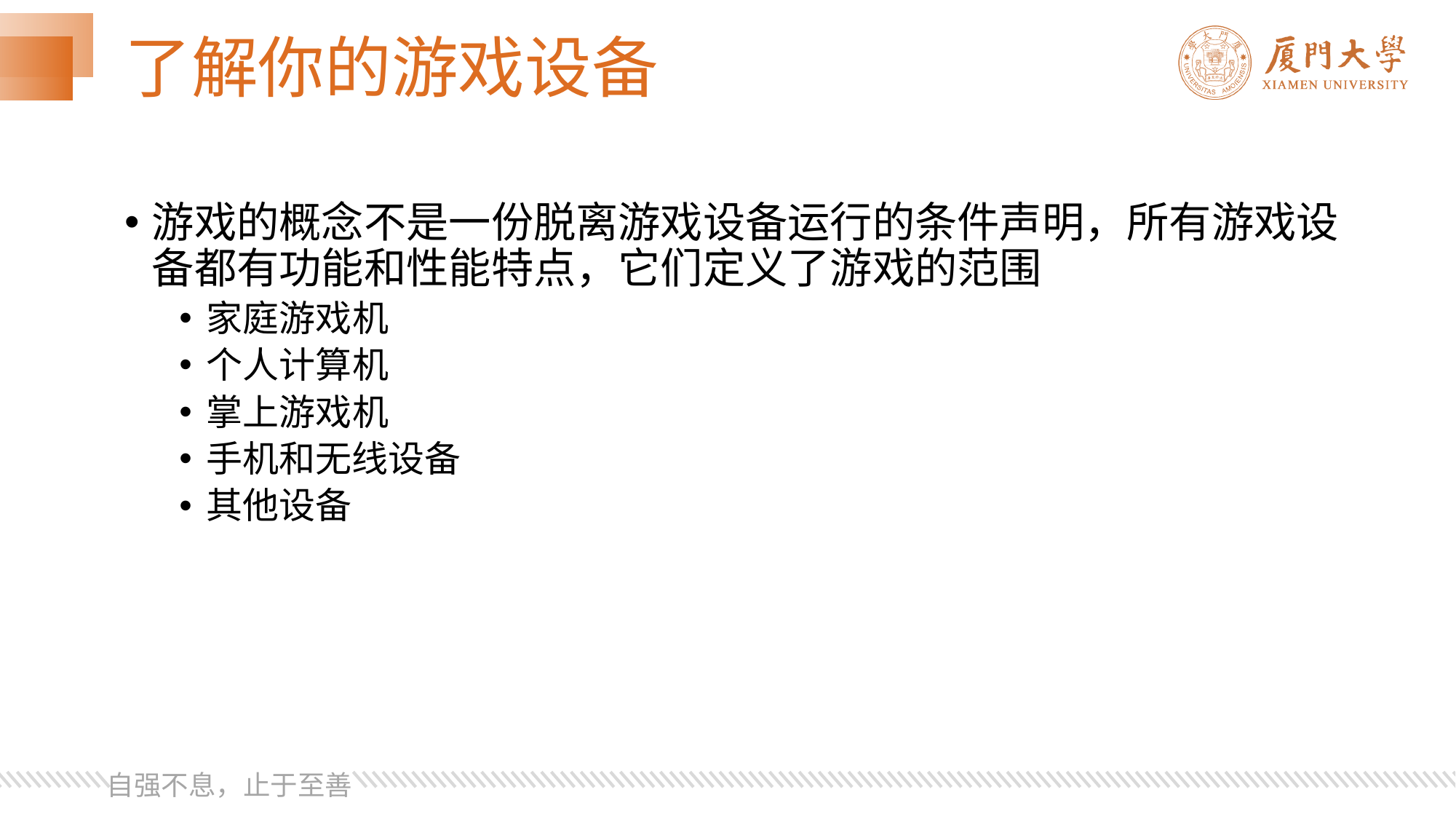

# 了解你的游戏设备
游戏的概念不是一份脱离游戏设备运行的条件声明，所有游戏设备都有功能和性能特点，它们定义了游戏的范围
家庭游戏机
个人计算机
掌上游戏机
手机和无线设备
其他设备